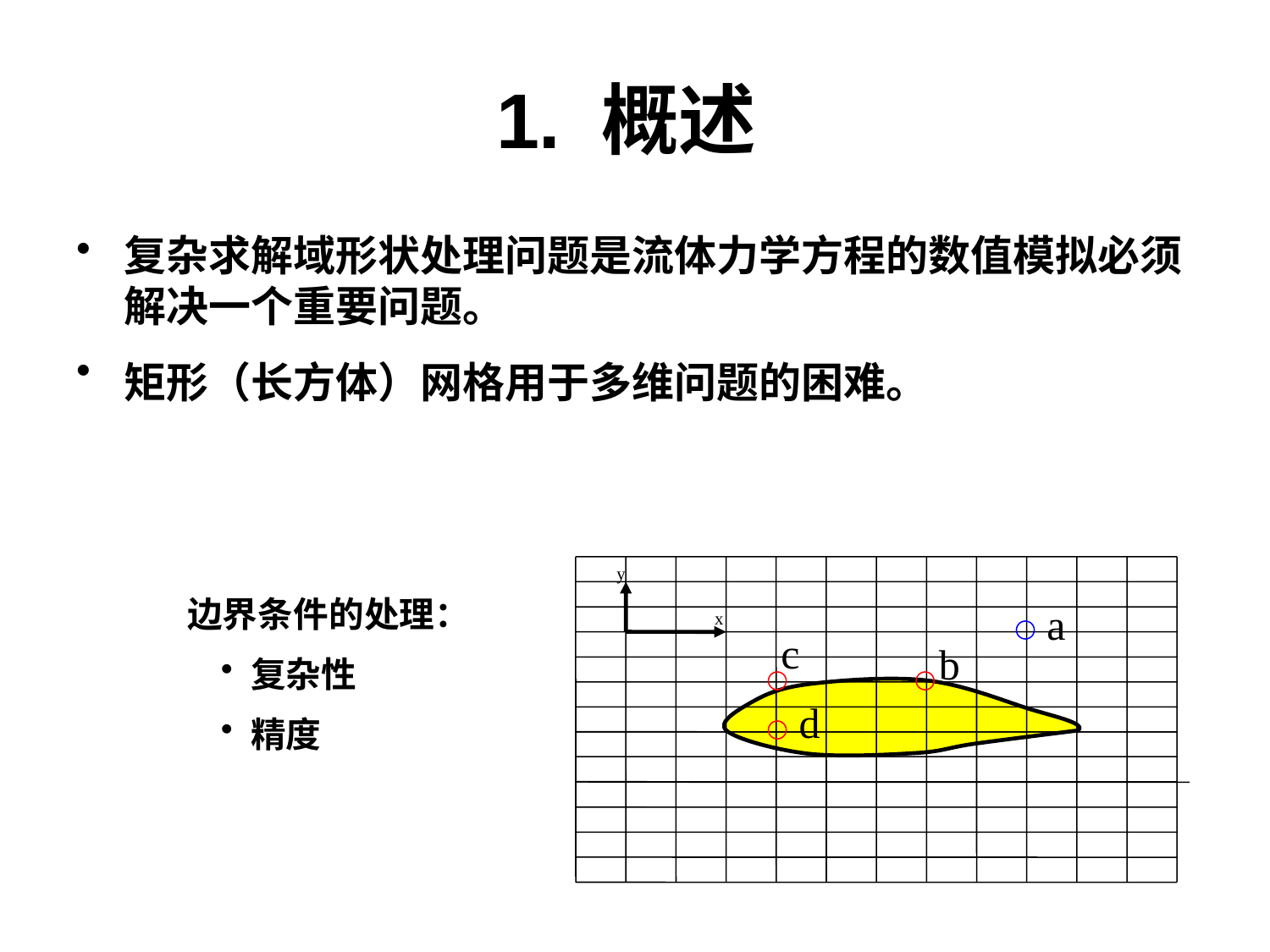

# 1. 概述
复杂求解域形状处理问题是流体力学方程的数值模拟必须解决一个重要问题。
矩形（长方体）网格用于多维问题的困难。

y

a
x

c

b

d

边界条件的处理：
复杂性
精度